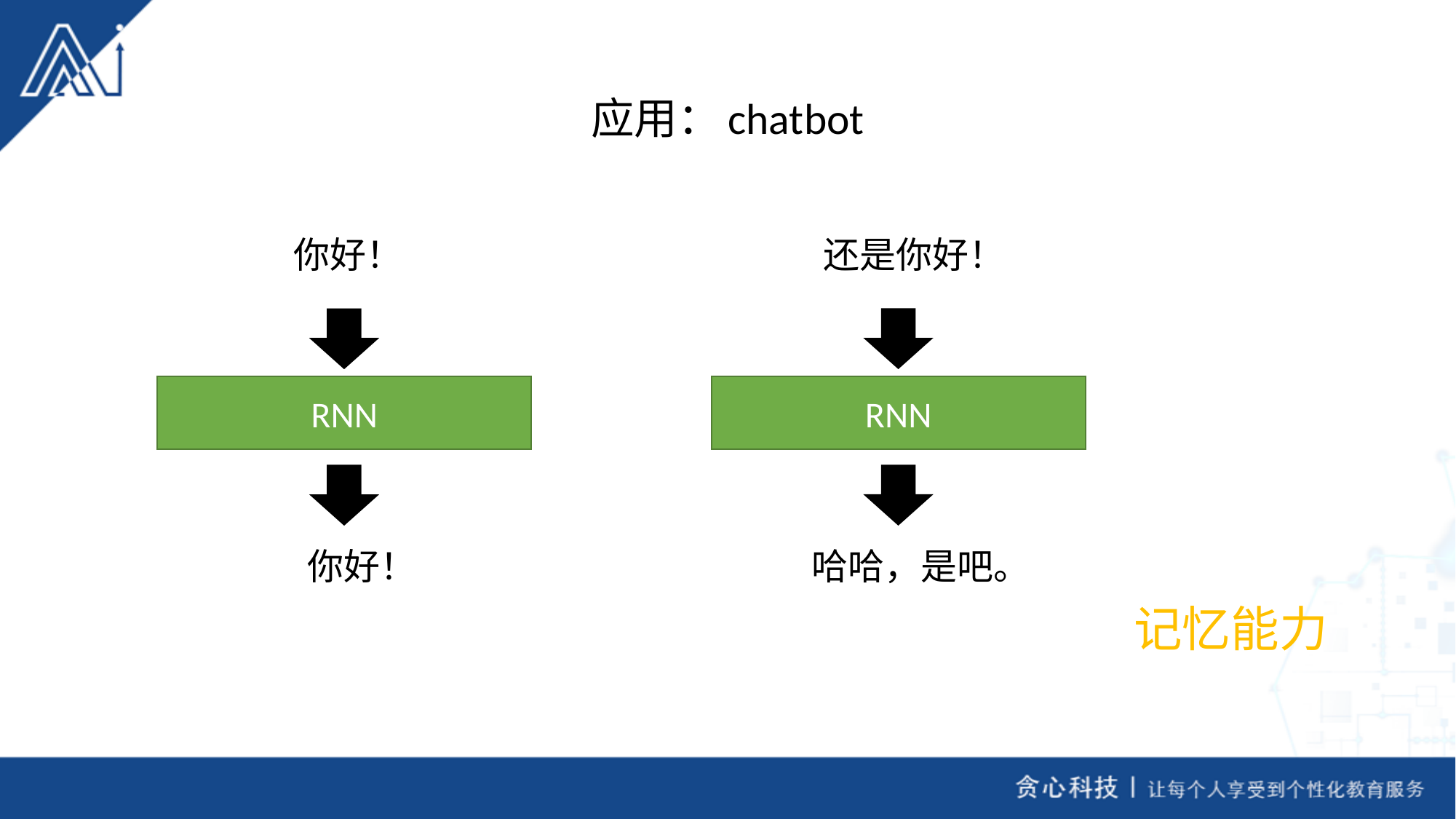

# 应用：chatbot
        还是你好！

RNN

    哈哈，是吧。
           你好！

RNN

  你好！
记忆能力